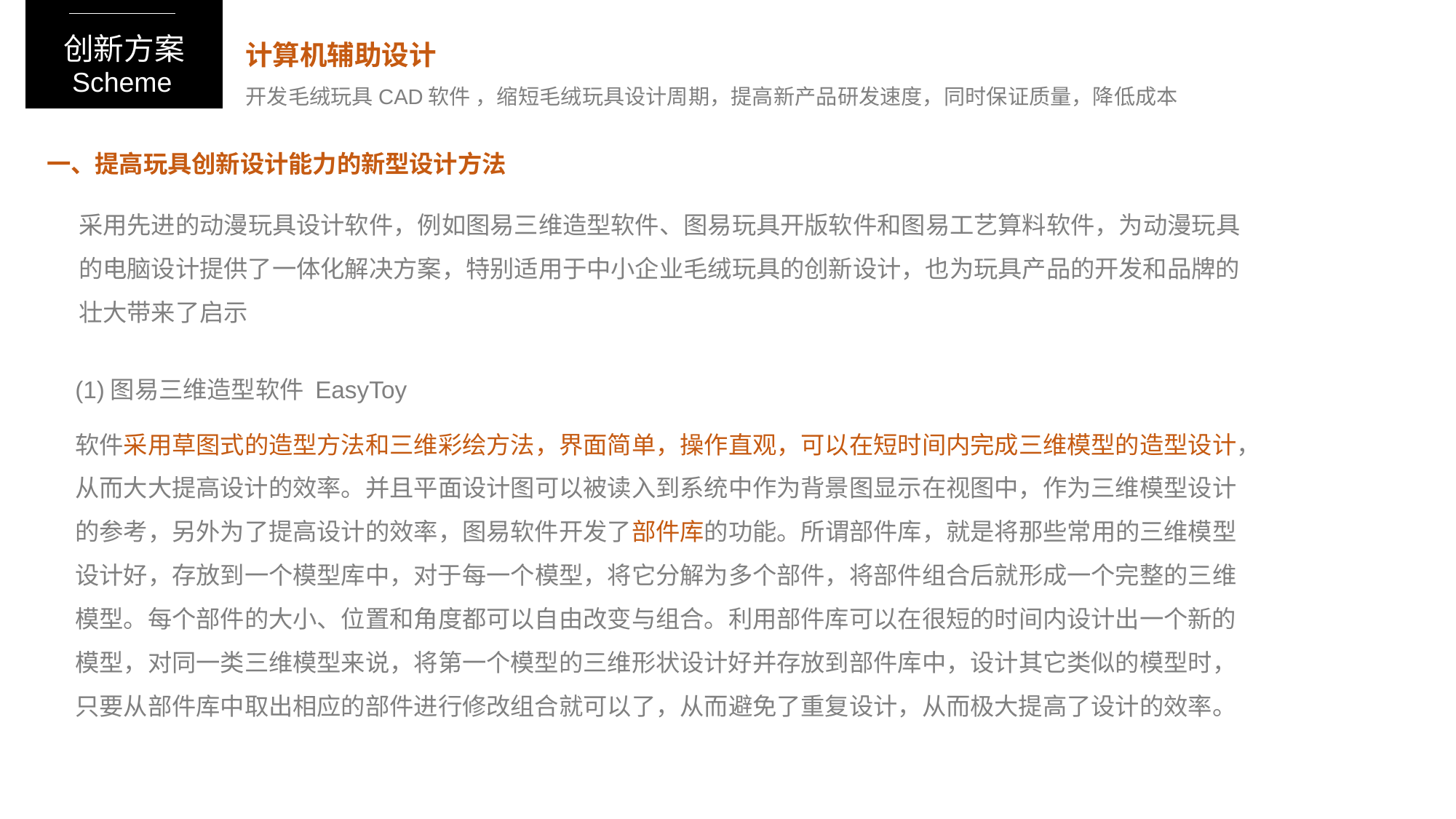

创新方案
计算机辅助设计
Scheme
开发毛绒玩具CAD软件 ，缩短毛绒玩具设计周期，提高新产品研发速度，同时保证质量，降低成本
一、提高玩具创新设计能力的新型设计方法
采用先进的动漫玩具设计软件，例如图易三维造型软件、图易玩具开版软件和图易工艺算料软件，为动漫玩具的电脑设计提供了一体化解决方案，特别适用于中小企业毛绒玩具的创新设计，也为玩具产品的开发和品牌的壮大带来了启示
(1)图易三维造型软件 EasyToy
软件采用草图式的造型方法和三维彩绘方法，界面简单，操作直观，可以在短时间内完成三维模型的造型设计，从而大大提高设计的效率。并且平面设计图可以被读入到系统中作为背景图显示在视图中，作为三维模型设计的参考，另外为了提高设计的效率，图易软件开发了部件库的功能。所谓部件库，就是将那些常用的三维模型设计好，存放到一个模型库中，对于每一个模型，将它分解为多个部件，将部件组合后就形成一个完整的三维模型。每个部件的大小、位置和角度都可以自由改变与组合。利用部件库可以在很短的时间内设计出一个新的模型，对同一类三维模型来说，将第一个模型的三维形状设计好并存放到部件库中，设计其它类似的模型时，只要从部件库中取出相应的部件进行修改组合就可以了，从而避免了重复设计，从而极大提高了设计的效率。